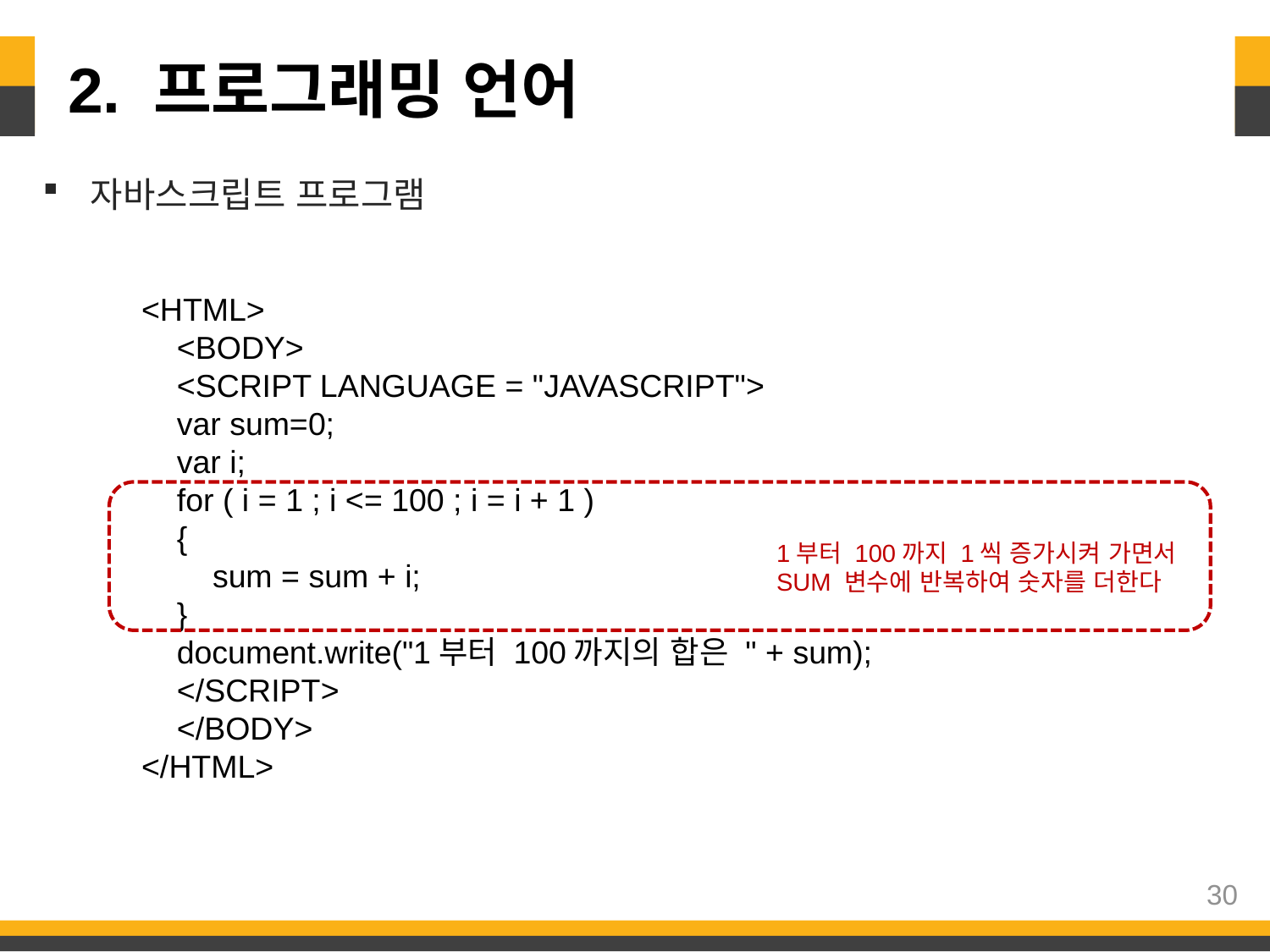

# 2. 프로그래밍 언어
자바스크립트 프로그램
<HTML>
    <BODY>
    <SCRIPT LANGUAGE = "JAVASCRIPT">
    var sum=0;
    var i;
    for ( i = 1 ; i <= 100 ; i = i + 1 )
    {
        sum = sum + i;
    }
    document.write("1부터 100까지의 합은 " + sum);
    </SCRIPT>
    </BODY>
</HTML>

1부터 100까지 1씩 증가시켜 가면서
SUM 변수에 반복하여 숫자를 더한다
30